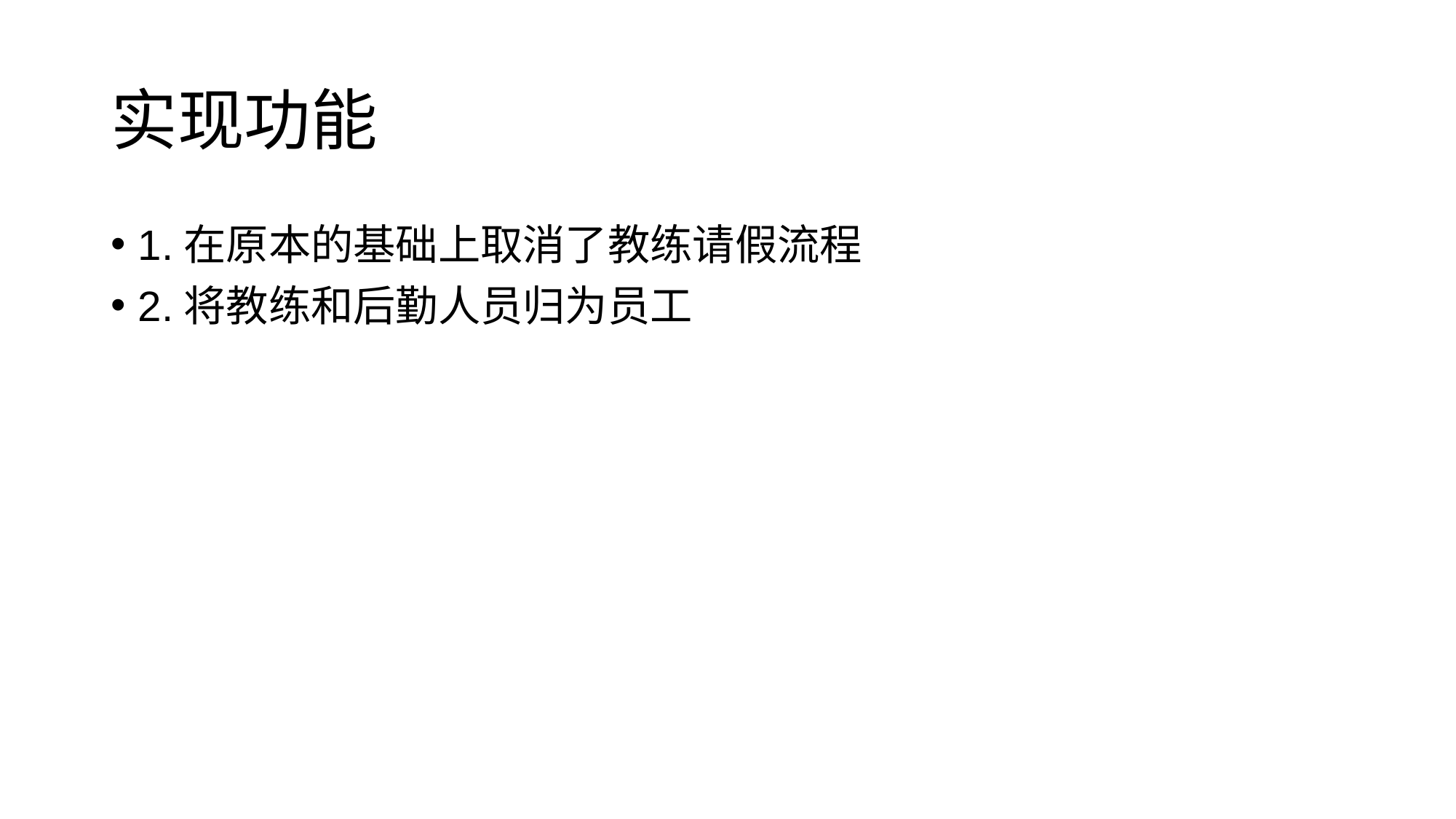

# 实现功能
1.在原本的基础上取消了教练请假流程
2.将教练和后勤人员归为员工